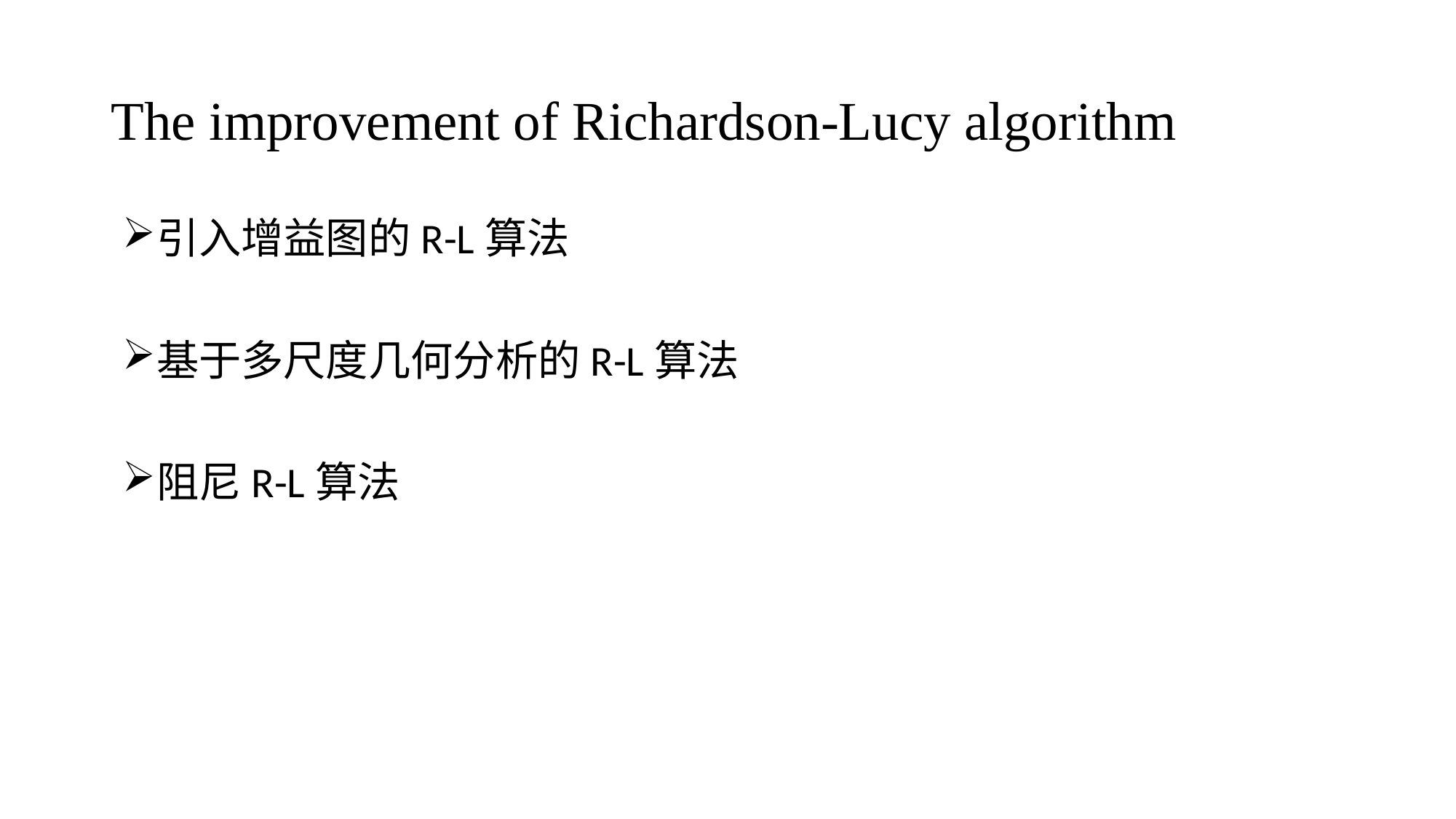

# The improvement of Richardson-Lucy algorithm
引入增益图的R-L算法

基于多尺度几何分析的R-L算法

阻尼R-L算法